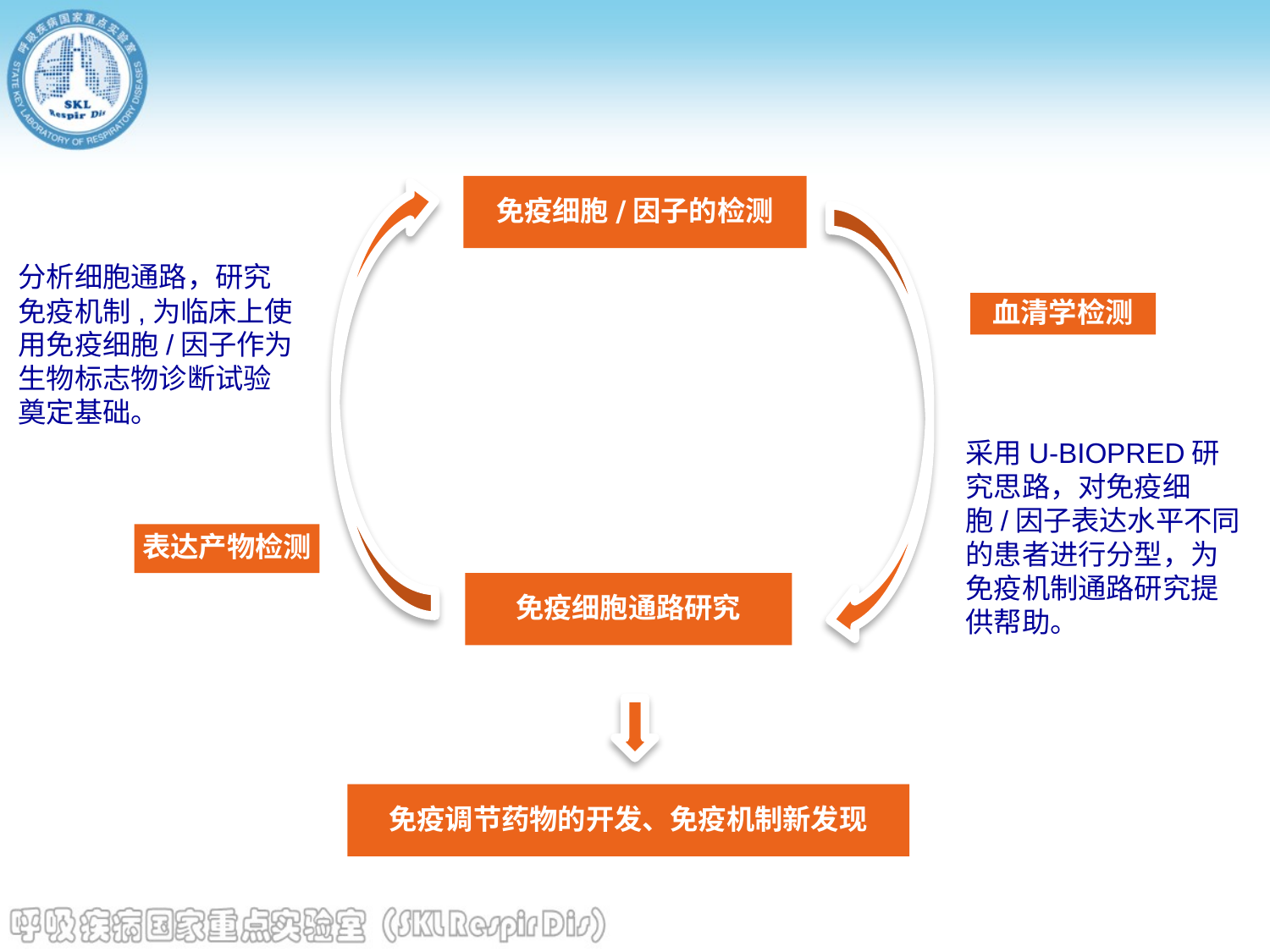

免疫细胞/因子的检测

免疫细胞通路研究
分析细胞通路，研究免疫机制,为临床上使用免疫细胞/因子作为生物标志物诊断试验奠定基础。
血清学检测
采用U-BIOPRED研究思路，对免疫细胞/因子表达水平不同的患者进行分型，为免疫机制通路研究提供帮助。
表达产物检测

免疫调节药物的开发、免疫机制新发现